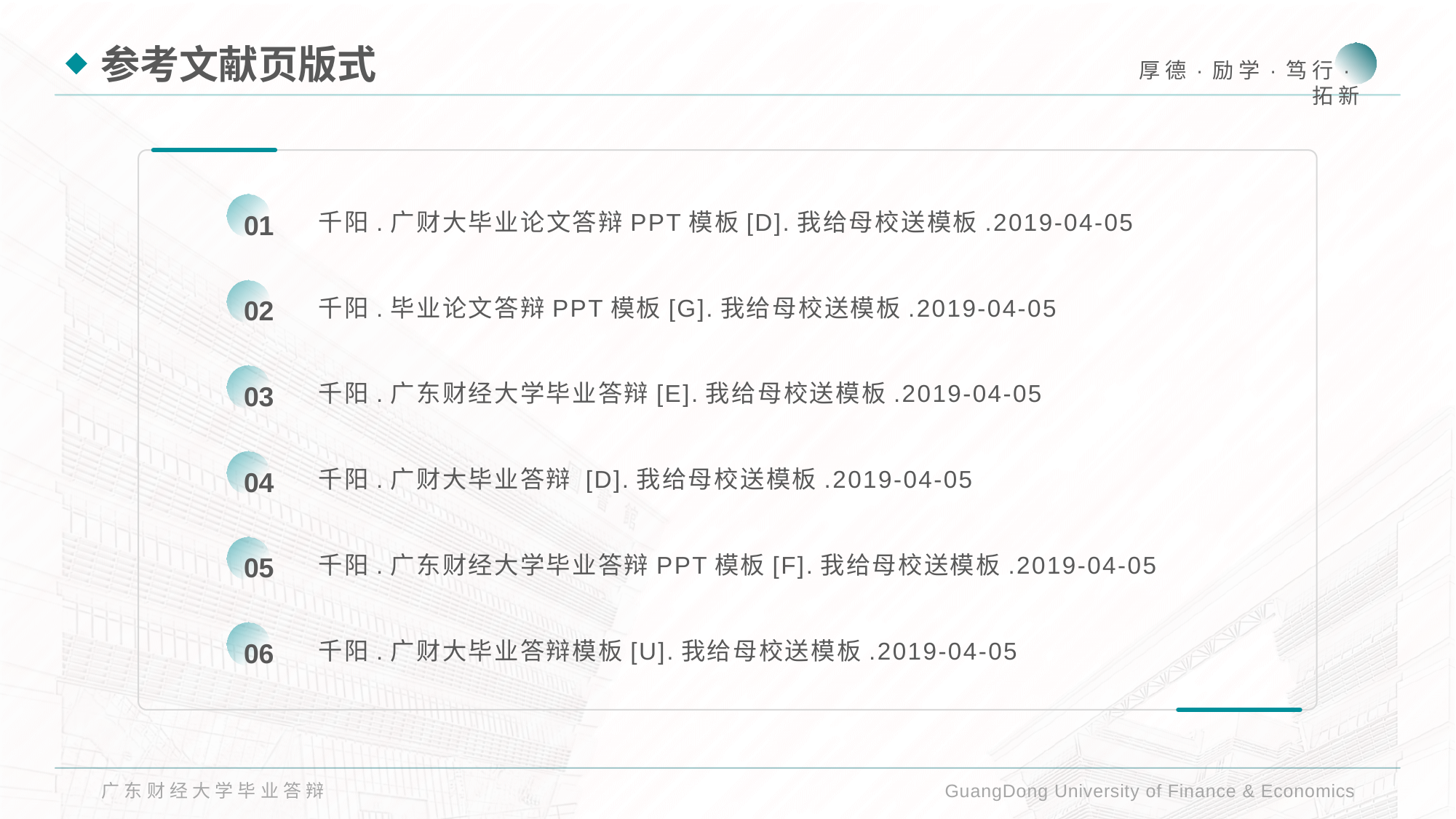

参考文献页版式

01
千阳.广财大毕业论文答辩PPT模板[D].我给母校送模板.2019-04-05

02
千阳.毕业论文答辩PPT模板[G].我给母校送模板.2019-04-05

03
千阳.广东财经大学毕业答辩[E].我给母校送模板.2019-04-05

04
千阳.广财大毕业答辩 [D].我给母校送模板.2019-04-05

05
千阳.广东财经大学毕业答辩PPT模板[F].我给母校送模板.2019-04-05

06
千阳.广财大毕业答辩模板[U].我给母校送模板.2019-04-05